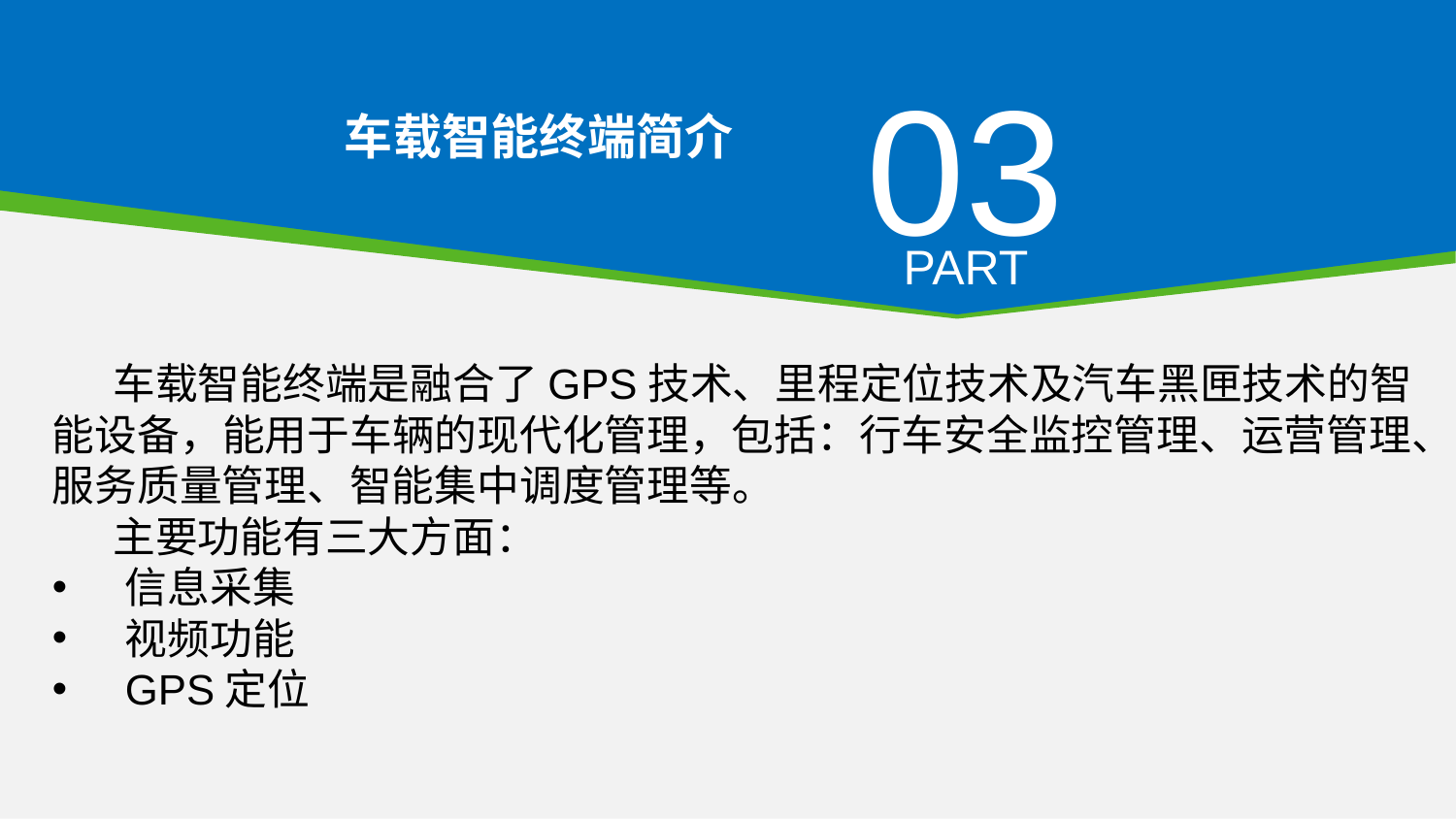

03
车载智能终端简介
PART
车载智能终端是融合了GPS技术、里程定位技术及汽车黑匣技术的智能设备，能用于车辆的现代化管理，包括：行车安全监控管理、运营管理、服务质量管理、智能集中调度管理等。
主要功能有三大方面：
信息采集
视频功能
GPS定位